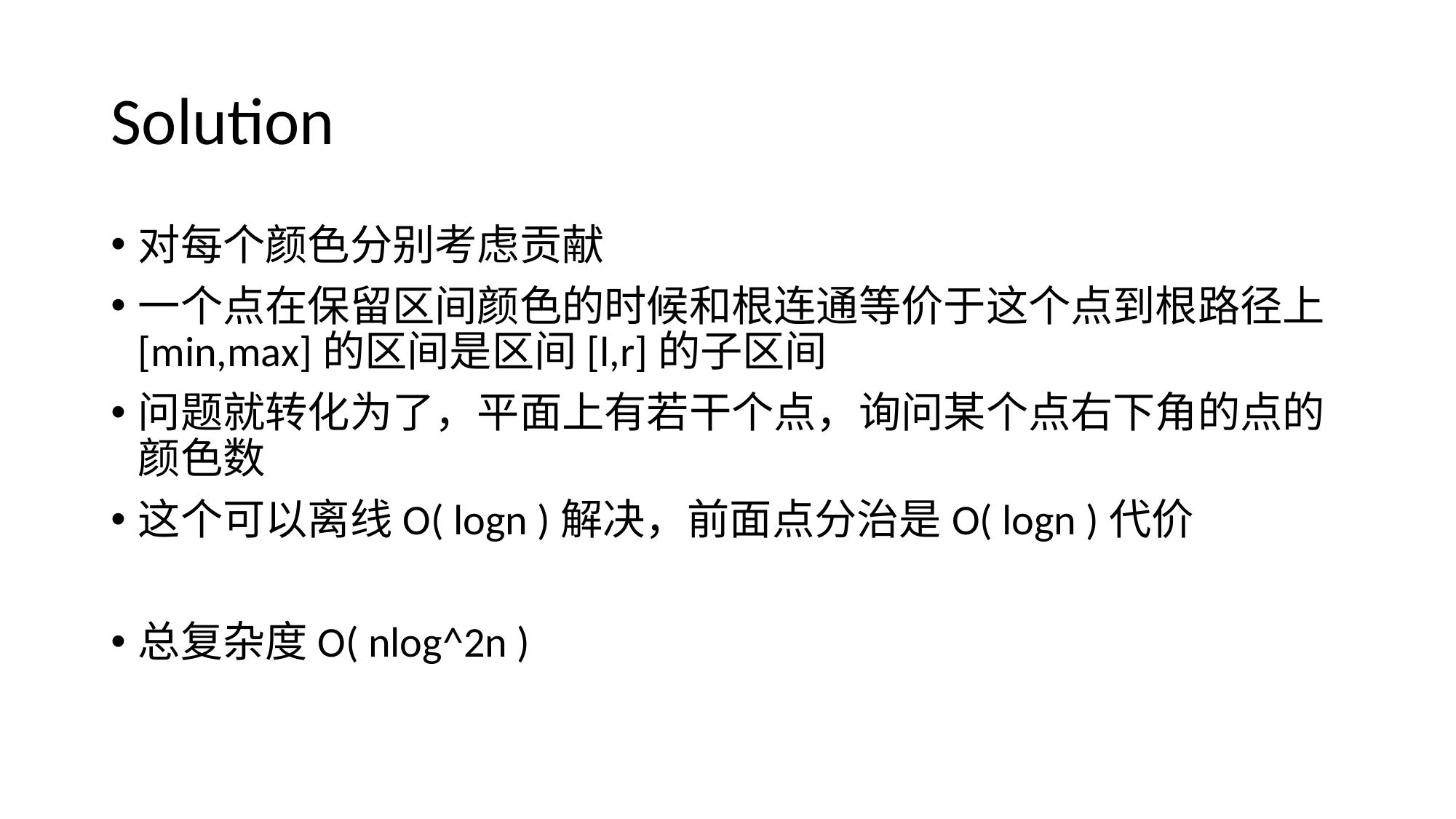

# Solution
对每个颜色分别考虑贡献
一个点在保留区间颜色的时候和根连通等价于这个点到根路径上[min,max]的区间是区间[l,r]的子区间
问题就转化为了，平面上有若干个点，询问某个点右下角的点的颜色数
这个可以离线O( logn )解决，前面点分治是O( logn )代价

总复杂度O( nlog^2n )